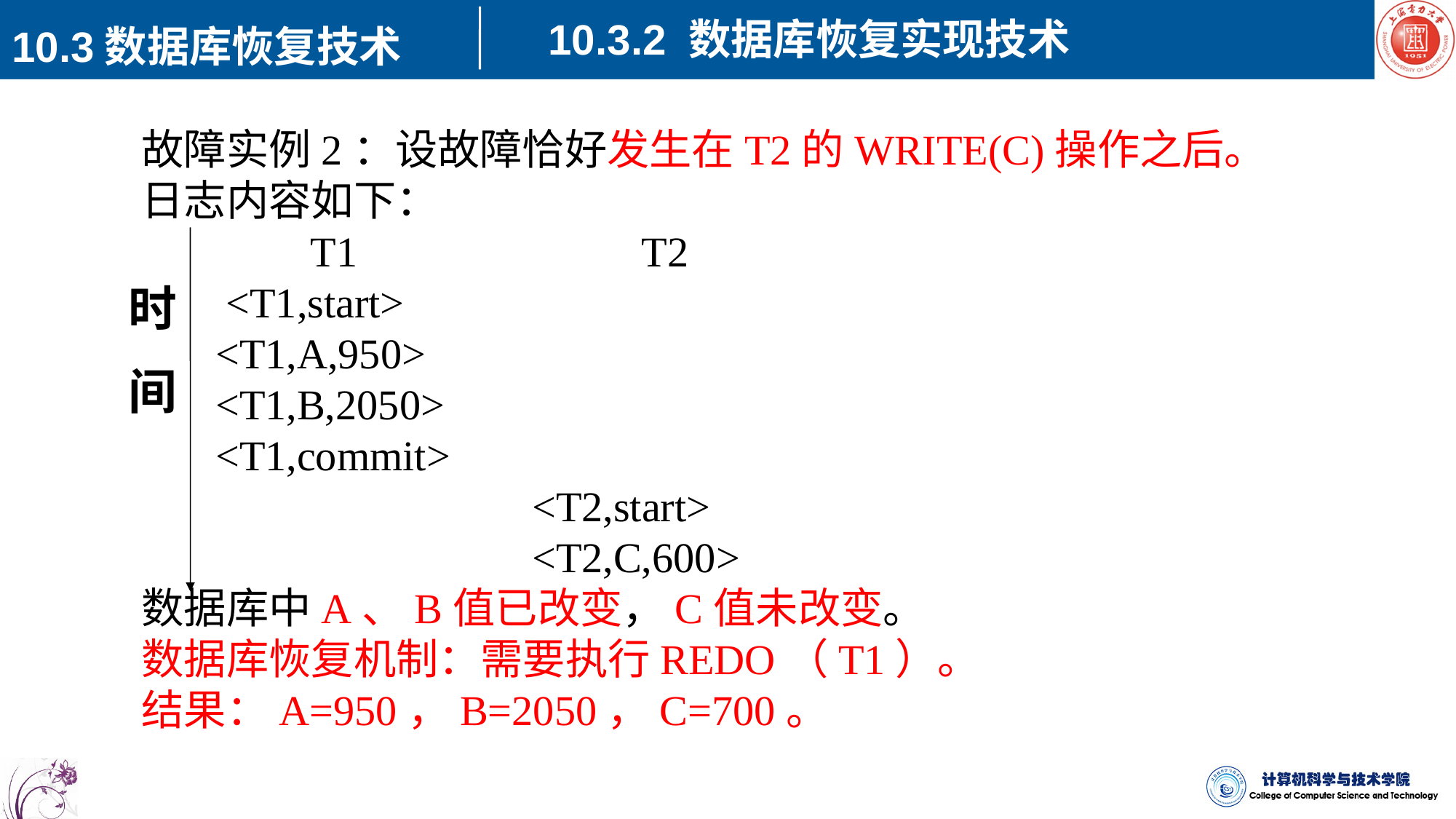

10.3.2 数据库恢复实现技术
10.3数据库恢复技术
故障实例2：设故障恰好发生在T2的WRITE(C)操作之后。
日志内容如下：
                T1                           T2
        <T1,start>
       <T1,A,950>
       <T1,B,2050>
       <T1,commit>
                                     <T2,start>
                                     <T2,C,600>
数据库中A、B值已改变，C值未改变。
数据库恢复机制：需要执行REDO（T1）。
结果：A=950，B=2050，C=700。

时
间